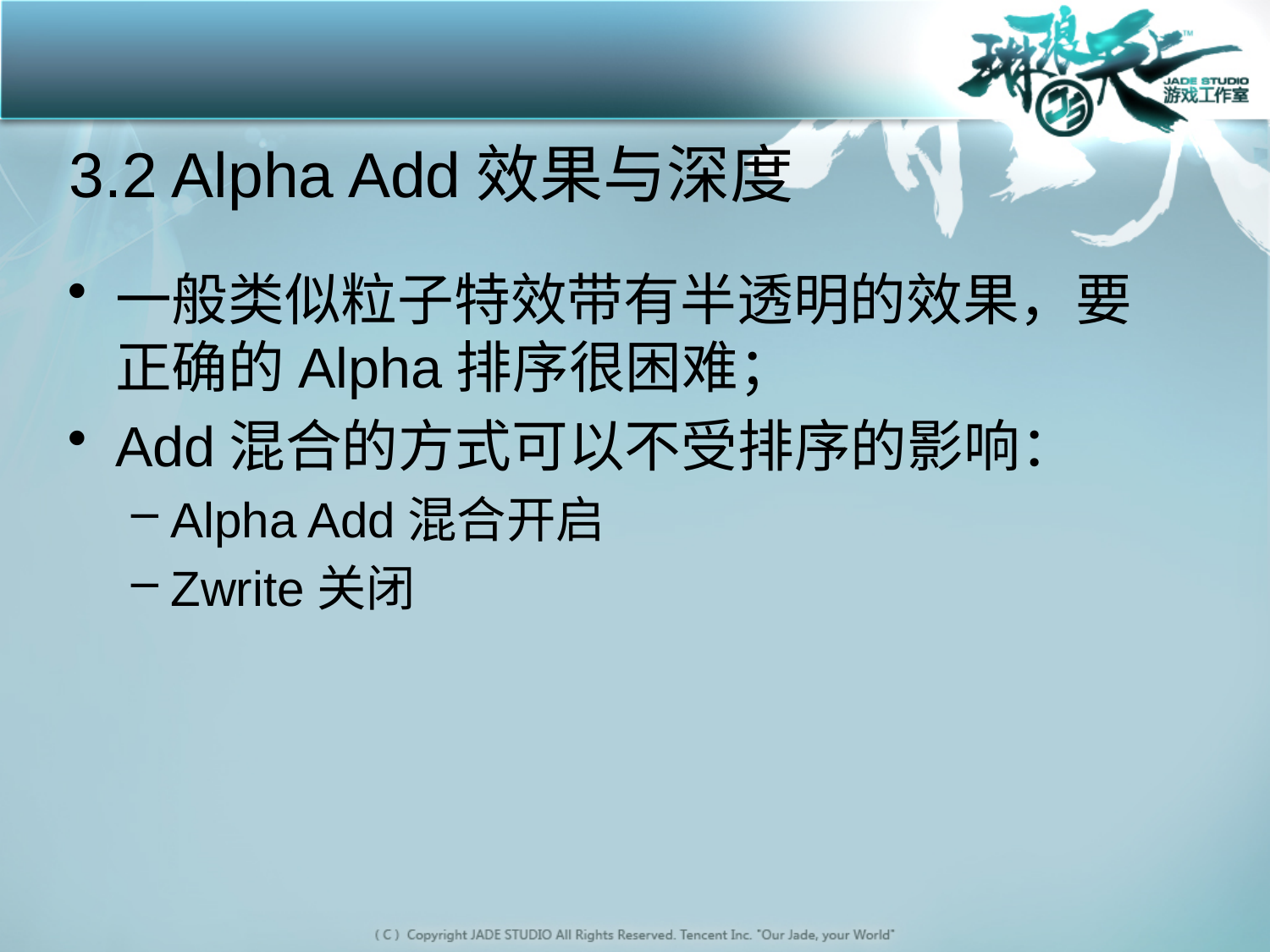

# 3.2 Alpha Add效果与深度
一般类似粒子特效带有半透明的效果，要正确的Alpha排序很困难；
Add混合的方式可以不受排序的影响：
Alpha Add混合开启
Zwrite关闭